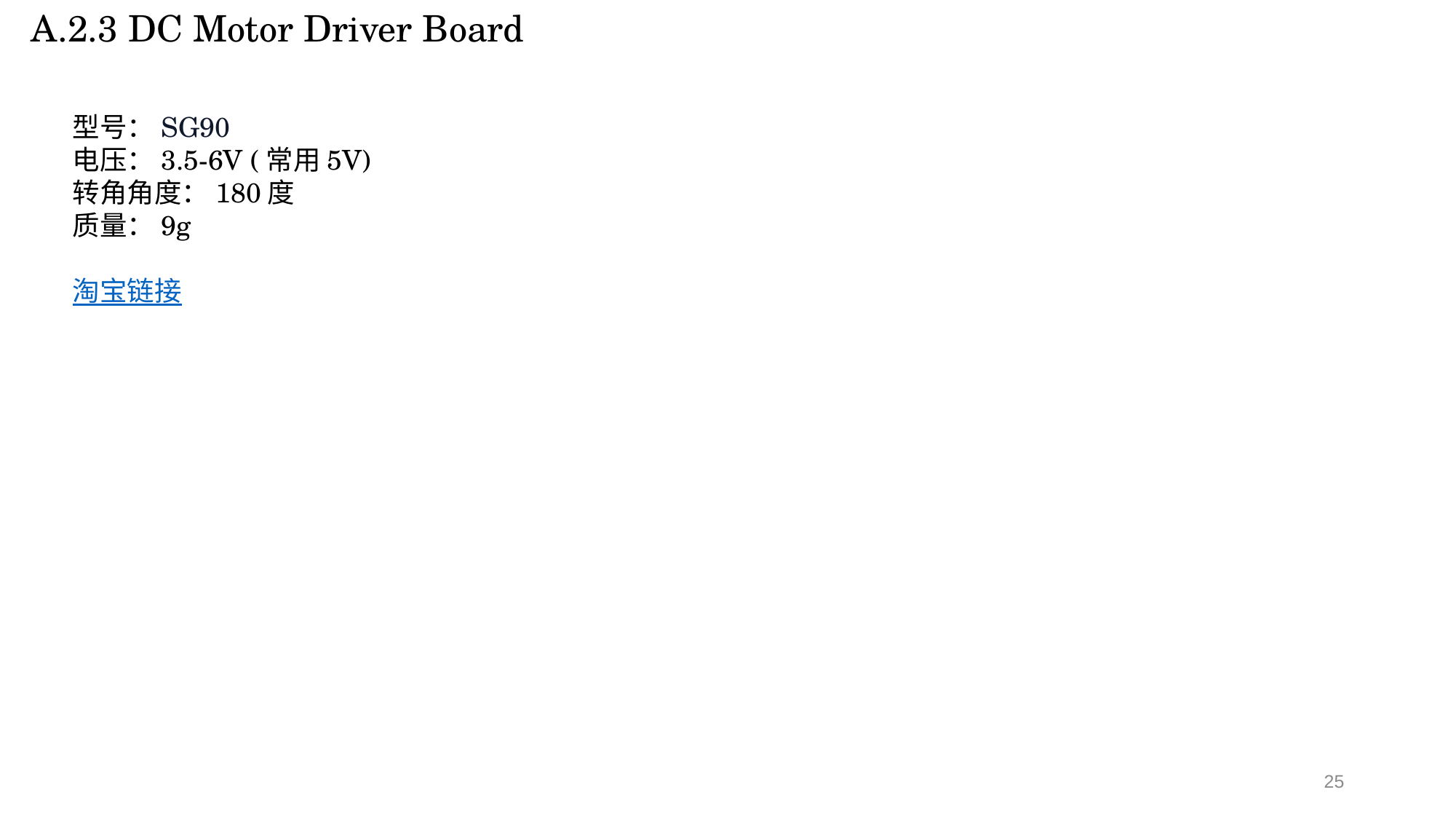

A.2.3 DC Motor Driver Board
型号：SG90
电压：3.5-6V (常用5V)
转角角度：180度
质量：9g

淘宝链接
25